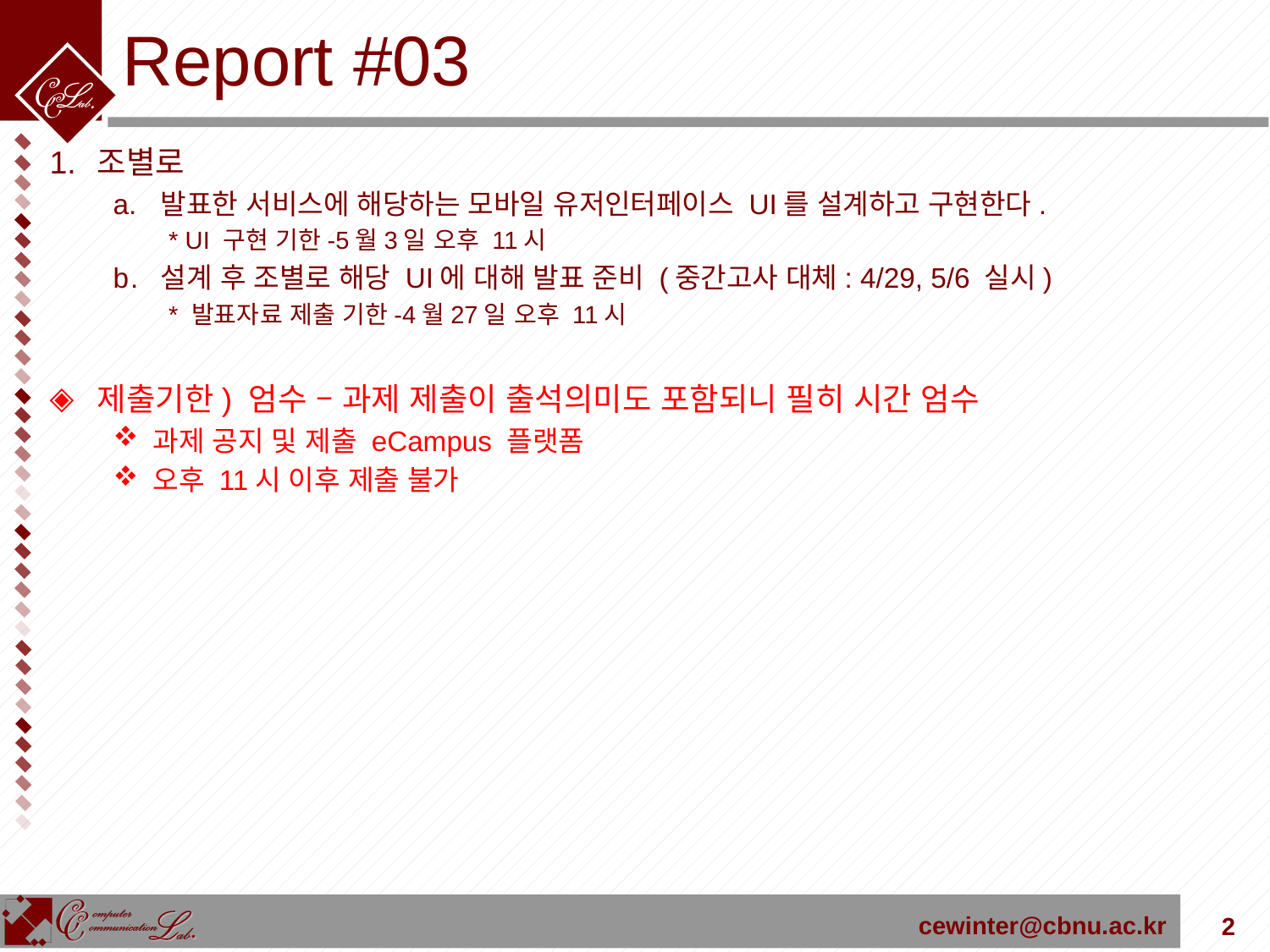

# Report #03
조별로
발표한 서비스에 해당하는 모바일 유저인터페이스 UI를 설계하고 구현한다.
* UI 구현 기한-5월3일 오후 11시
설계 후 조별로 해당 UI에 대해 발표 준비 (중간고사 대체: 4/29, 5/6 실시)
* 발표자료 제출 기한-4월27일 오후 11시

제출기한) 엄수 – 과제 제출이 출석의미도 포함되니 필히 시간 엄수
과제 공지 및 제출 eCampus 플랫폼
오후 11시 이후 제출 불가